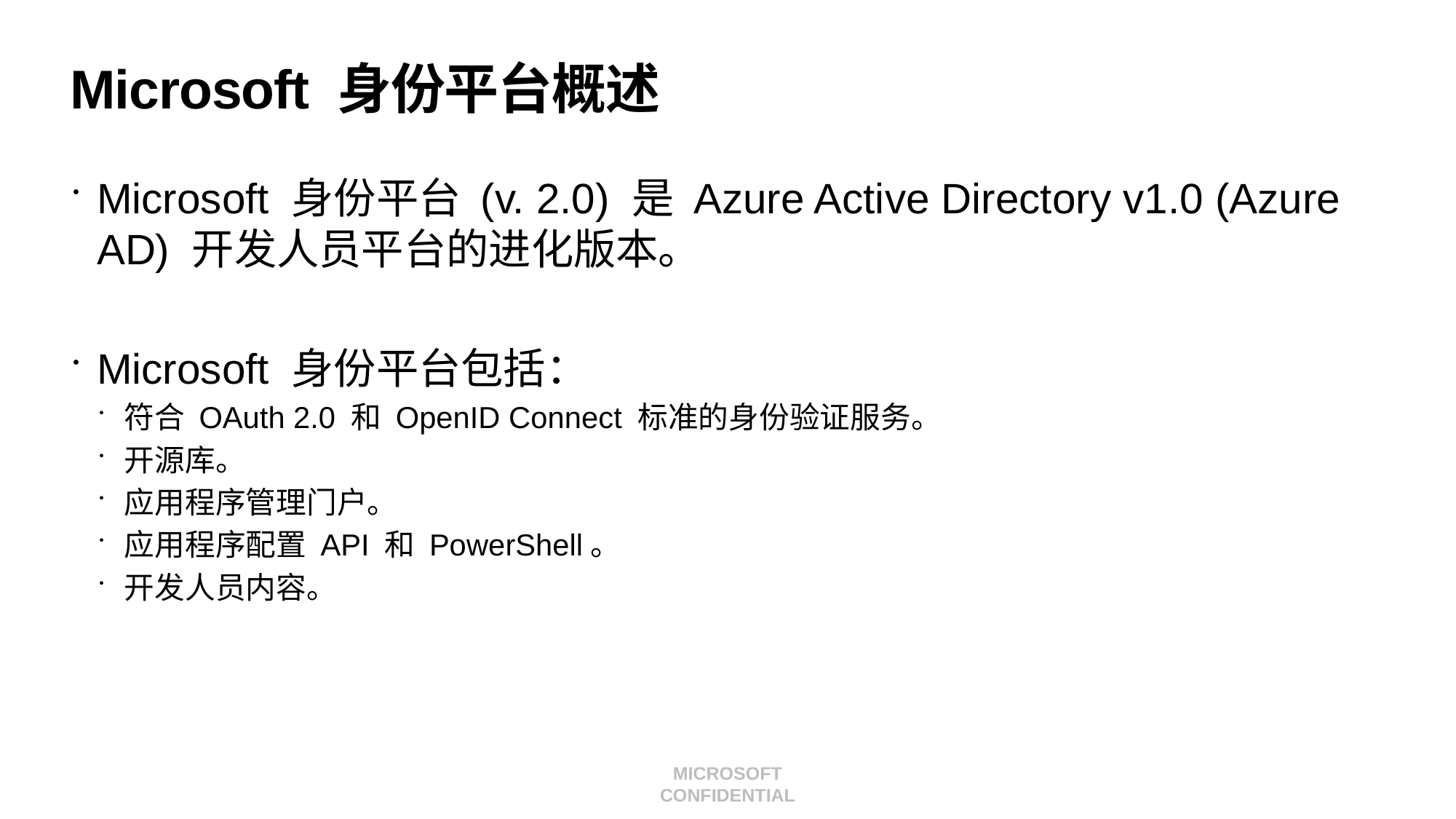

# Microsoft 身份平台概述
Microsoft 身份平台 (v. 2.0) 是 Azure Active Directory v1.0 (Azure AD) 开发人员平台的进化版本。

Microsoft 身份平台包括：
符合 OAuth 2.0 和 OpenID Connect 标准的身份验证服务。
开源库。
应用程序管理门户。
应用程序配置 API 和 PowerShell。
开发人员内容。